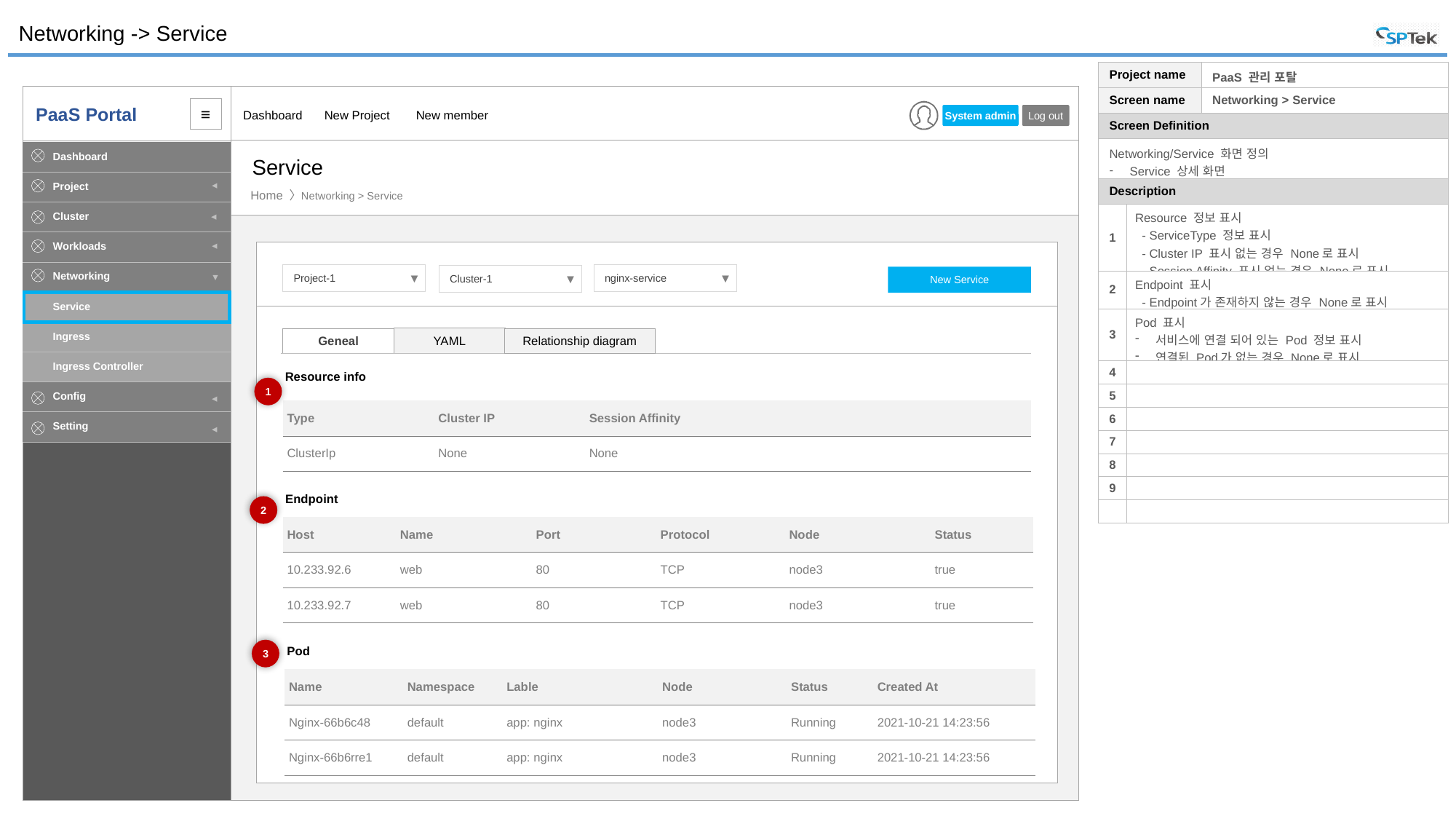

# Networking -> Service
| Project name |  | PaaS 관리 포탈 |
| --- | --- | --- |
| Screen name |  | Networking > Service |
| Screen Definition |  |  |
| Networking/Service 화면 정의 Service 상세 화면 |  |  |
| Description |  |  |
| 1 | Resource 정보 표시 - ServiceType 정보 표시 - Cluster IP 표시 없는 경우 None로 표시 - Session Affinity 표시 없는 경우 None로 표시 |  |
| 2 | Endpoint 표시 - Endpoint가 존재하지 않는 경우 None로 표시 |  |
| 3 | Pod 표시 서비스에 연결 되어 있는 Pod 정보 표시 연결된 Pod가 없는 경우 None로 표시 |  |
| 4 |  |  |
| 5 |  |  |
| 6 |  |  |
| 7 |  |  |
| 8 |  |  |
| 9 |  |  |
|  |  |  |
Service
Networking > Service

Project-1
▼
nginx-service
▼
Cluster-1
▼
New Service

YAML
Geneal
Relationship diagram
Resource info
1
| Type | Cluster IP | Session Affinity |  |
| --- | --- | --- | --- |
| ClusterIp | None | None |  |
Endpoint
2
| Host | Name | Port | Protocol | Node | Status |
| --- | --- | --- | --- | --- | --- |
| 10.233.92.6 | web | 80 | TCP | node3 | true |
| 10.233.92.7 | web | 80 | TCP | node3 | true |
Pod
3
| Name | Namespace | Lable | Node | Status | Created At |
| --- | --- | --- | --- | --- | --- |
| Nginx-66b6c48 | default | app: nginx | node3 | Running | 2021-10-21 14:23:56 |
| Nginx-66b6rre1 | default | app: nginx | node3 | Running | 2021-10-21 14:23:56 |